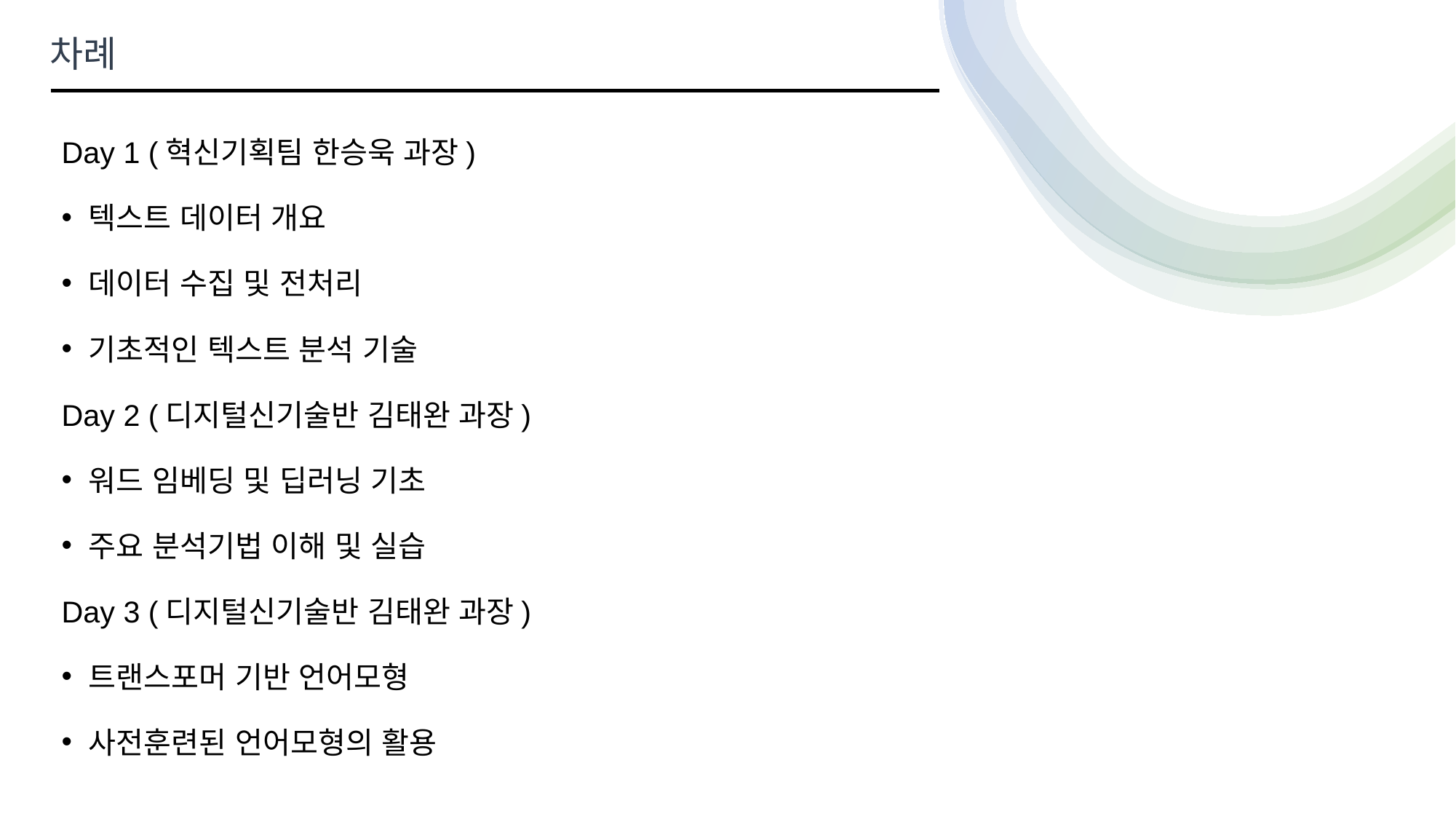

차례
Day 1 (혁신기획팀 한승욱 과장)
텍스트 데이터 개요
데이터 수집 및 전처리
기초적인 텍스트 분석 기술
Day 2 (디지털신기술반 김태완 과장)
워드 임베딩 및 딥러닝 기초
주요 분석기법 이해 및 실습
Day 3 (디지털신기술반 김태완 과장)
트랜스포머 기반 언어모형
사전훈련된 언어모형의 활용